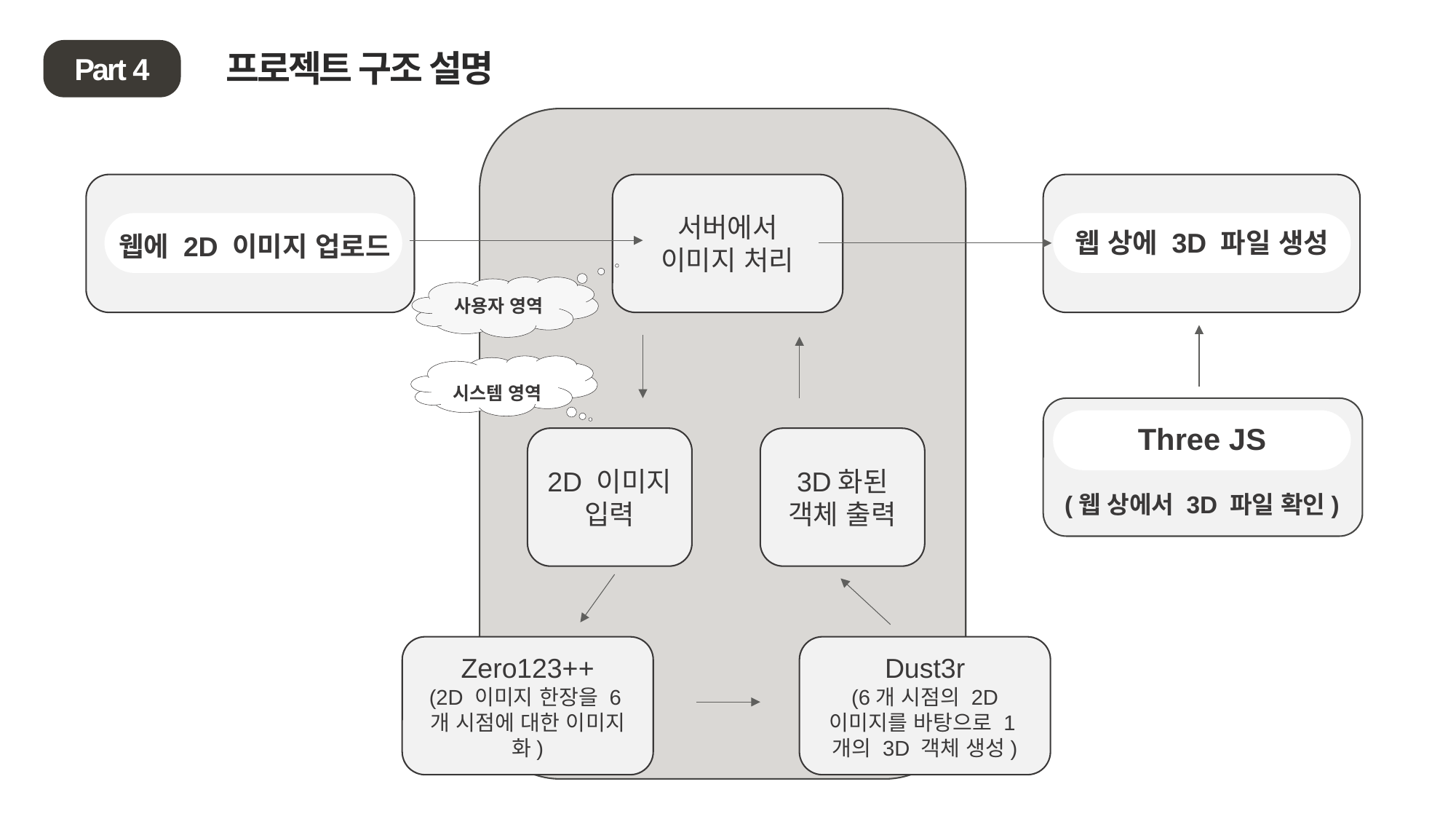

프로젝트 구조 설명
Part 4

서버에서
이미지 처리

웹 상에 3D 파일 생성
웹에 2D 이미지 업로드
사용자 영역
시스템 영역

Three JS

(웹 상에서 3D 파일 확인)
2D 이미지
입력
3D화된
객체 출력
Zero123++
(2D 이미지 한장을 6개 시점에 대한 이미지화)
Dust3r
(6개 시점의 2D 이미지를 바탕으로 1개의 3D 객체 생성)